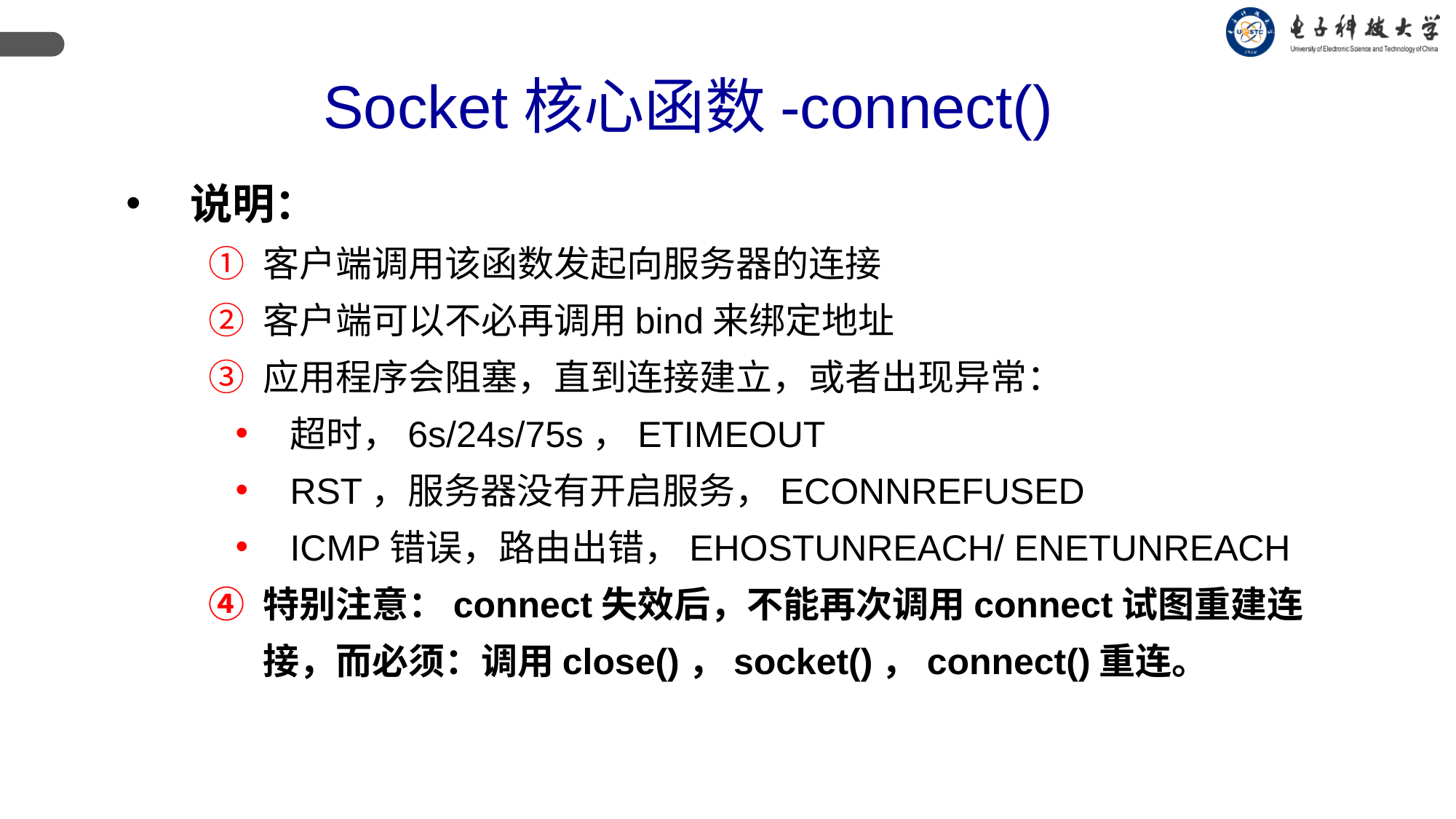

Socket核心函数-connect()
说明：
客户端调用该函数发起向服务器的连接
客户端可以不必再调用bind来绑定地址
应用程序会阻塞，直到连接建立，或者出现异常：
超时，6s/24s/75s，ETIMEOUT
RST，服务器没有开启服务，ECONNREFUSED
ICMP错误，路由出错，EHOSTUNREACH/ ENETUNREACH
特别注意：connect失效后，不能再次调用connect试图重建连接，而必须：调用close()，socket()，connect()重连。